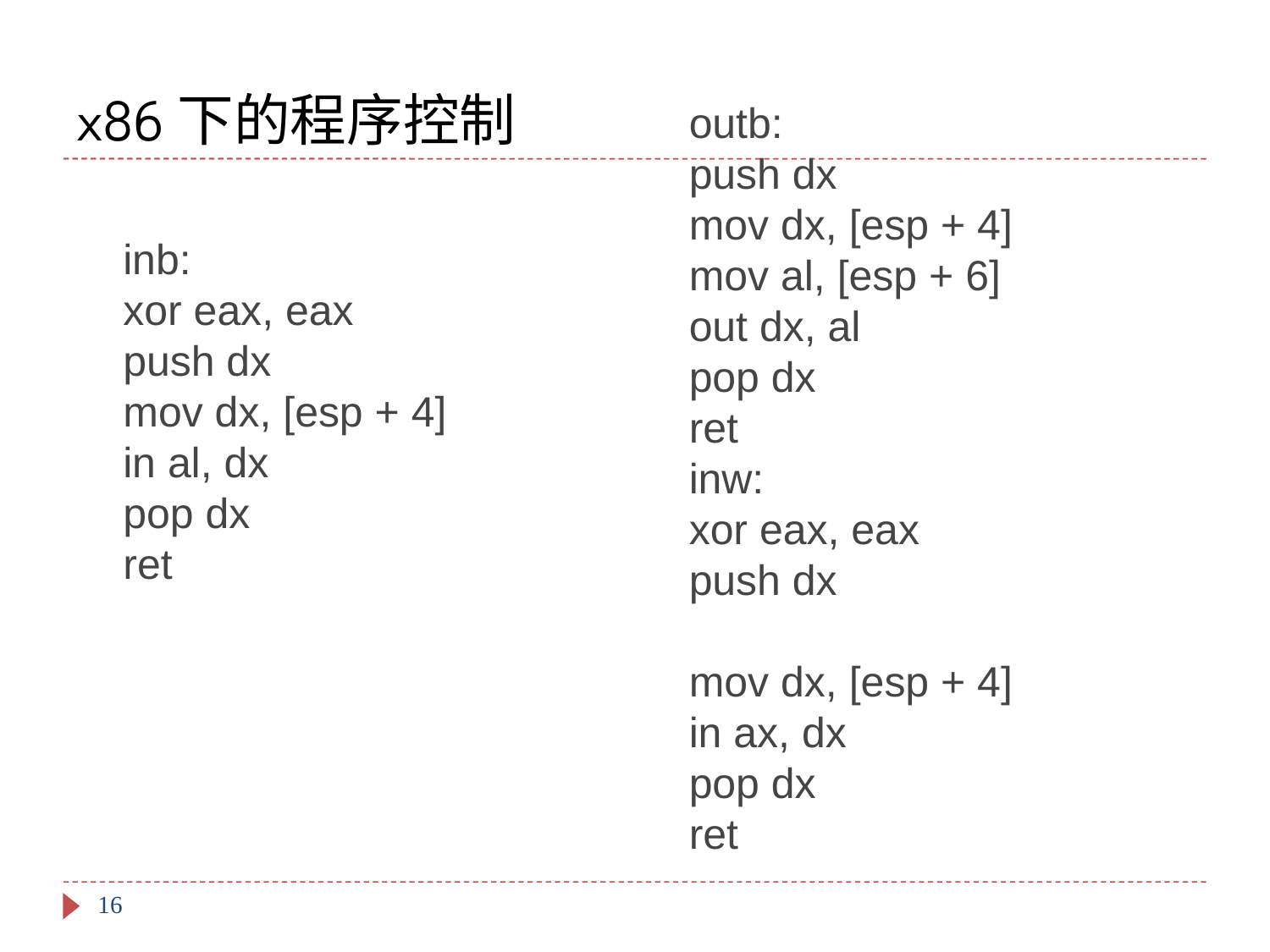

# x86下的程序控制
outb: 
push dx 
mov dx, [esp + 4] 
mov al, [esp + 6] 
out dx, al 
pop dx 
ret 
inw: 
xor eax, eax 
push dx 
mov dx, [esp + 4] 
in ax, dx 
pop dx 
ret
inb: 
xor eax, eax   
push dx
mov dx, [esp + 4] 
in al, dx 
pop dx  
ret
16